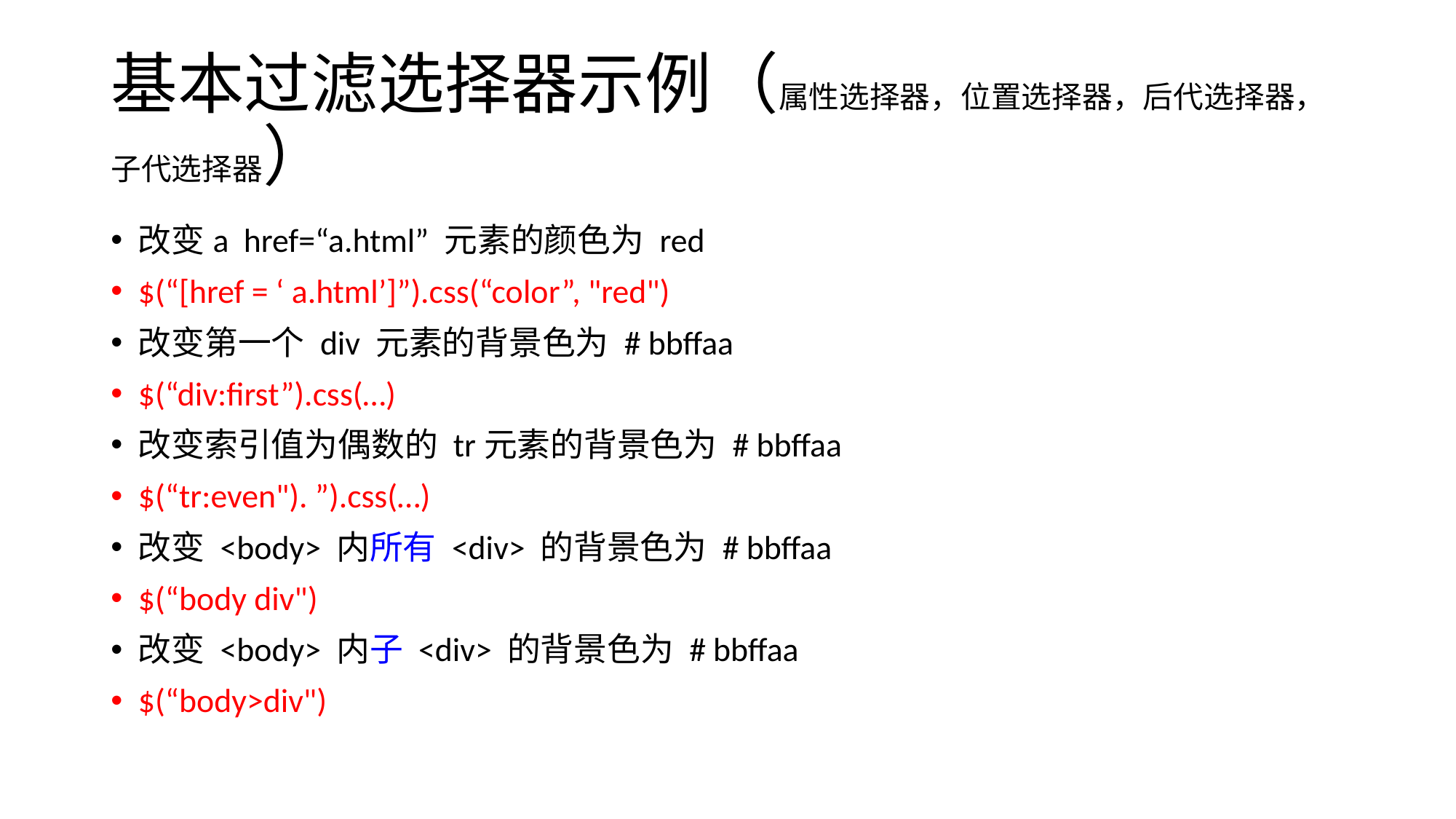

# 基本过滤选择器示例（属性选择器，位置选择器，后代选择器，子代选择器）
改变a  href=“a.html” 元素的颜色为 red
$(“[href = ‘ a.html’]”).css(“color”, "red")
改变第一个 div 元素的背景色为 # bbffaa
$(“div:first”).css(…)
改变索引值为偶数的 tr元素的背景色为 # bbffaa
$(“tr:even"). ”).css(…)
改变 <body> 内所有 <div> 的背景色为 # bbffaa
$(“body div")
改变 <body> 内子 <div> 的背景色为 # bbffaa
$(“body>div")